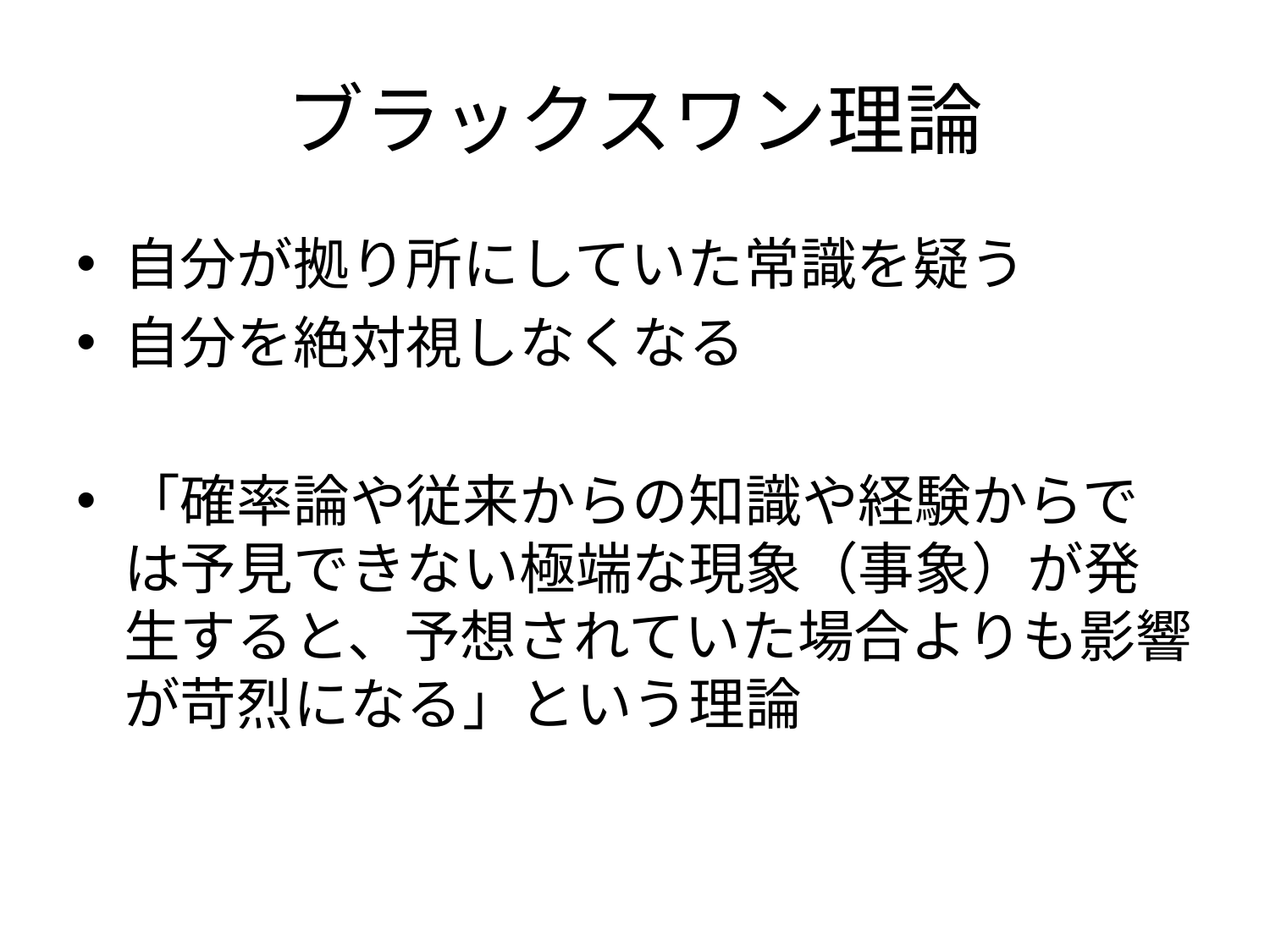

# ブラックスワン理論
自分が拠り所にしていた常識を疑う
自分を絶対視しなくなる

「確率論や従来からの知識や経験からでは予見できない極端な現象（事象）が発生すると、予想されていた場合よりも影響が苛烈になる」という理論